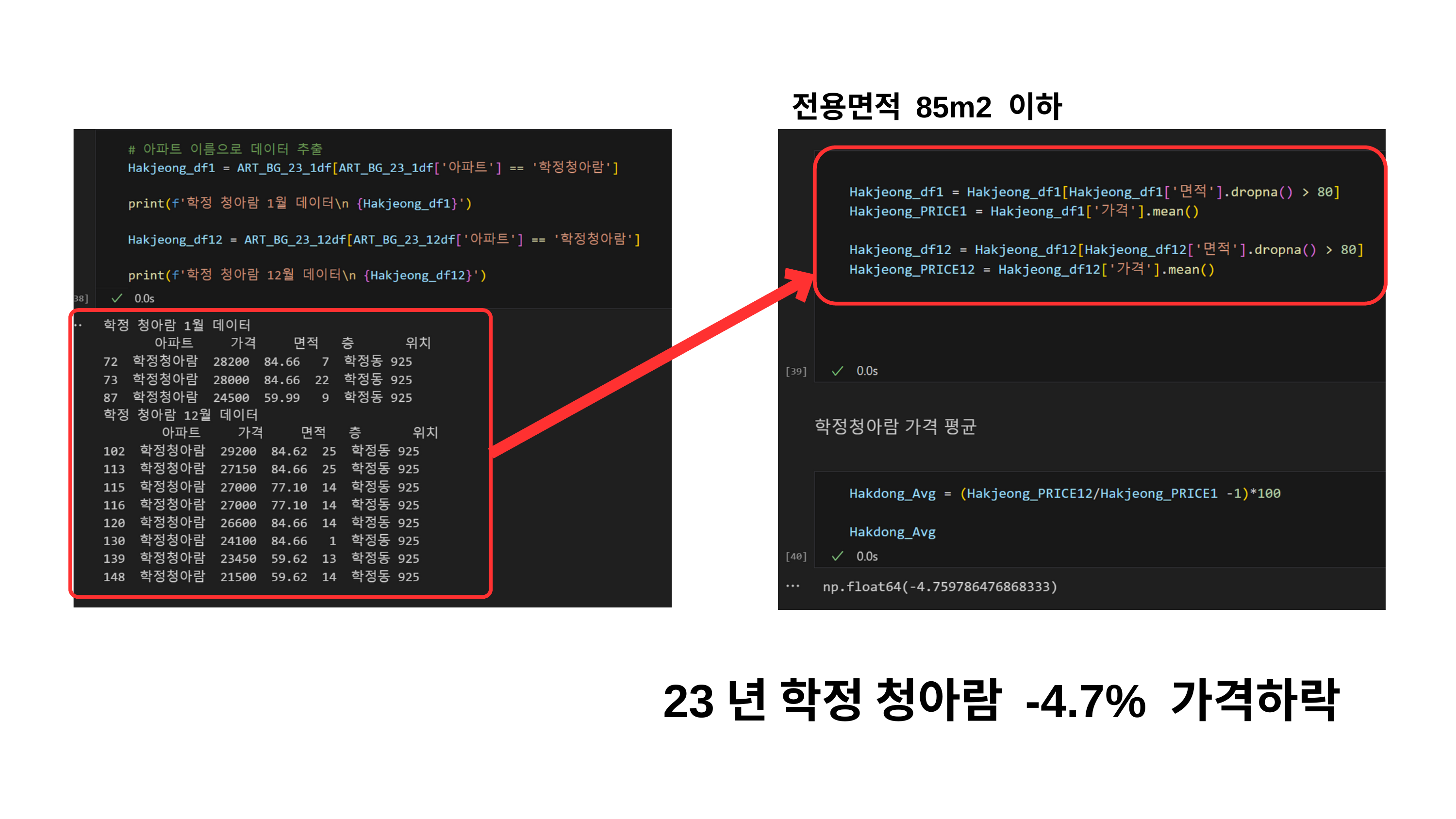

전용면적 85m2 이하

23년 학정 청아람 -4.7% 가격하락